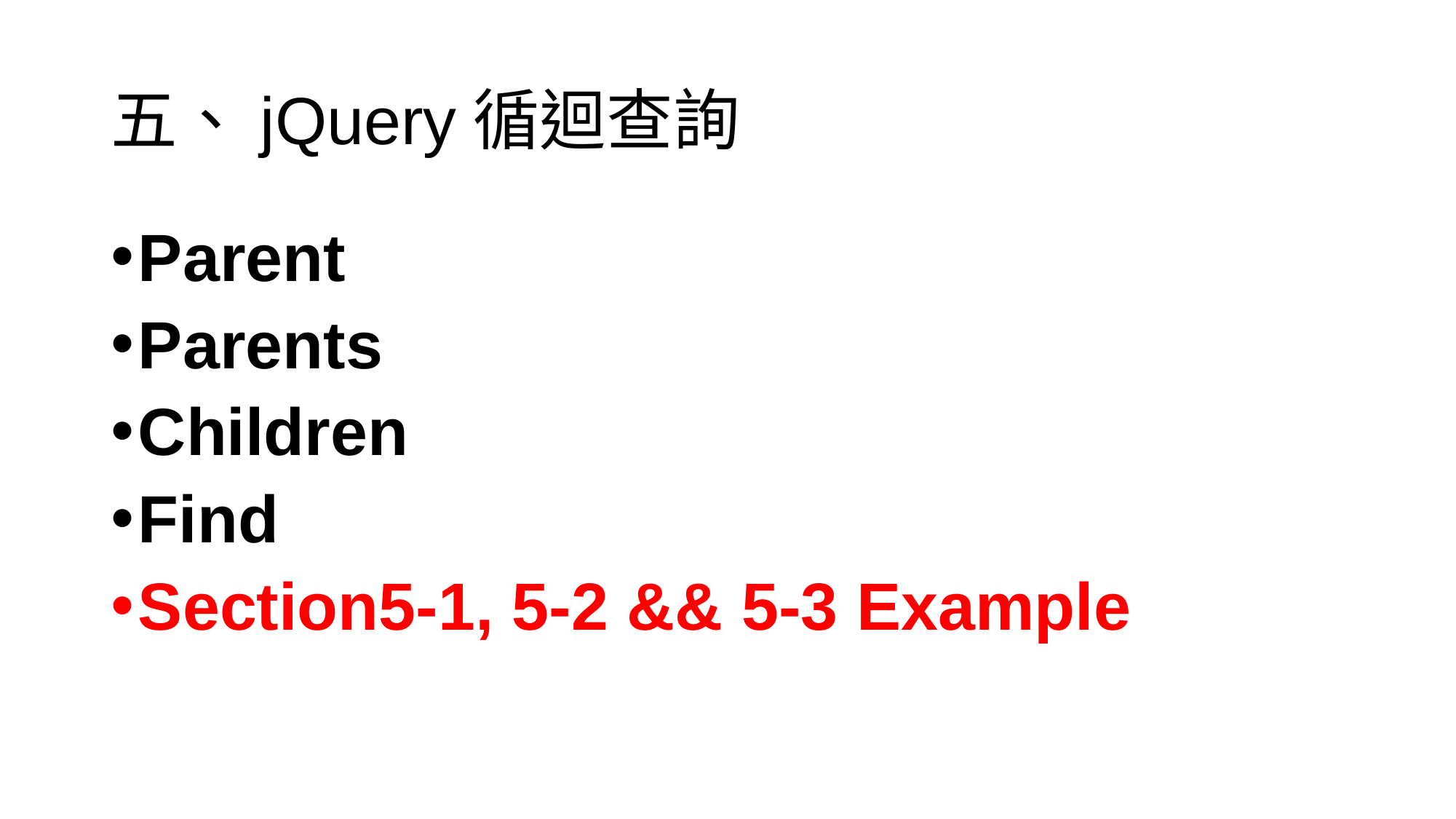

# 五、jQuery循迴查詢
Parent
Parents
Children
Find
Section5-1, 5-2 && 5-3 Example